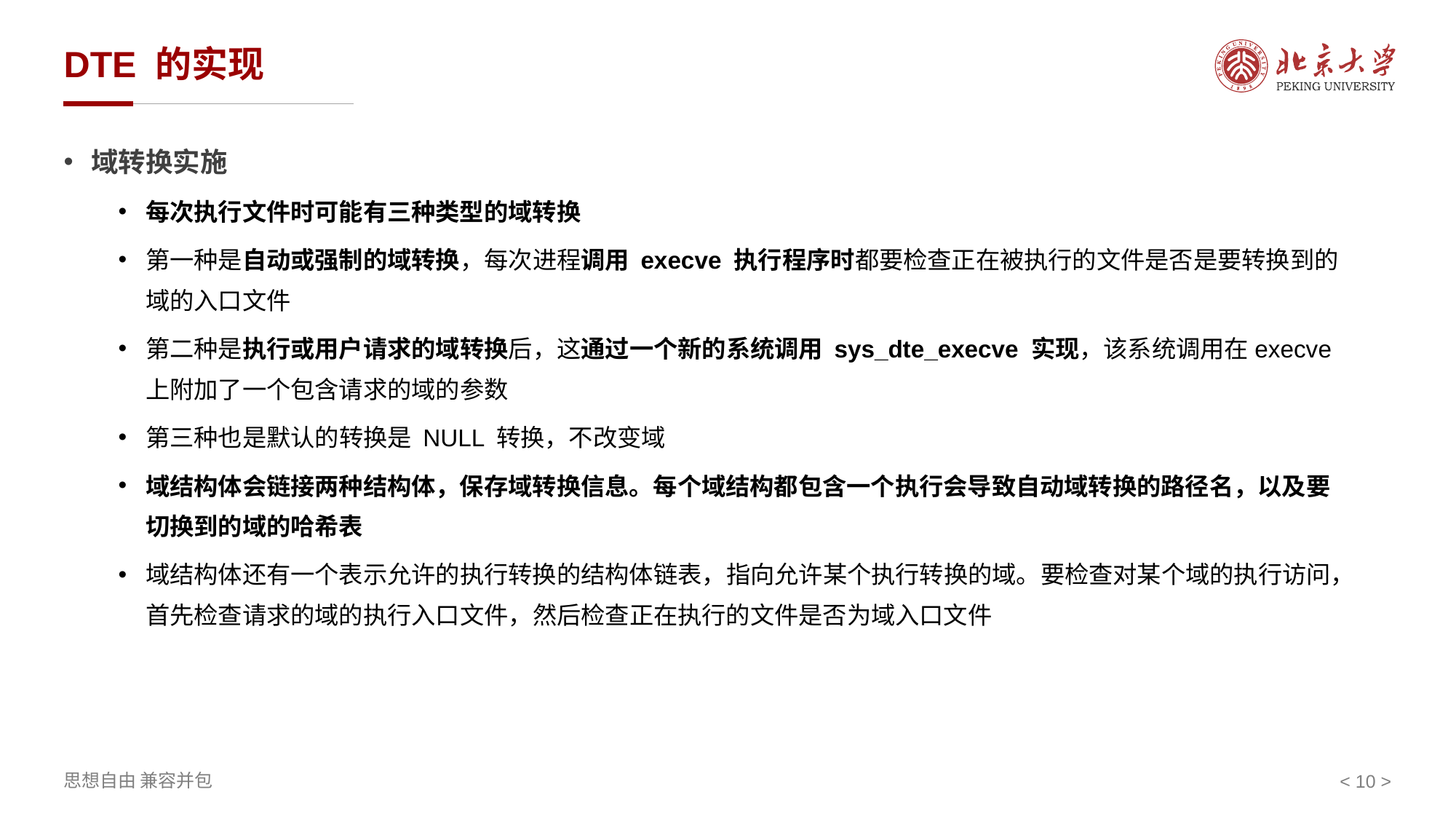

# DTE 的实现
域转换实施
每次执行文件时可能有三种类型的域转换
第一种是自动或强制的域转换，每次进程调用 execve 执行程序时都要检查正在被执行的文件是否是要转换到的域的入口文件
第二种是执行或用户请求的域转换后，这通过一个新的系统调用 sys_dte_execve 实现，该系统调用在execve 上附加了一个包含请求的域的参数
第三种也是默认的转换是 NULL 转换，不改变域
域结构体会链接两种结构体，保存域转换信息。每个域结构都包含一个执行会导致自动域转换的路径名，以及要切换到的域的哈希表
域结构体还有一个表示允许的执行转换的结构体链表，指向允许某个执行转换的域。要检查对某个域的执行访问，首先检查请求的域的执行入口文件，然后检查正在执行的文件是否为域入口文件

< 10 >